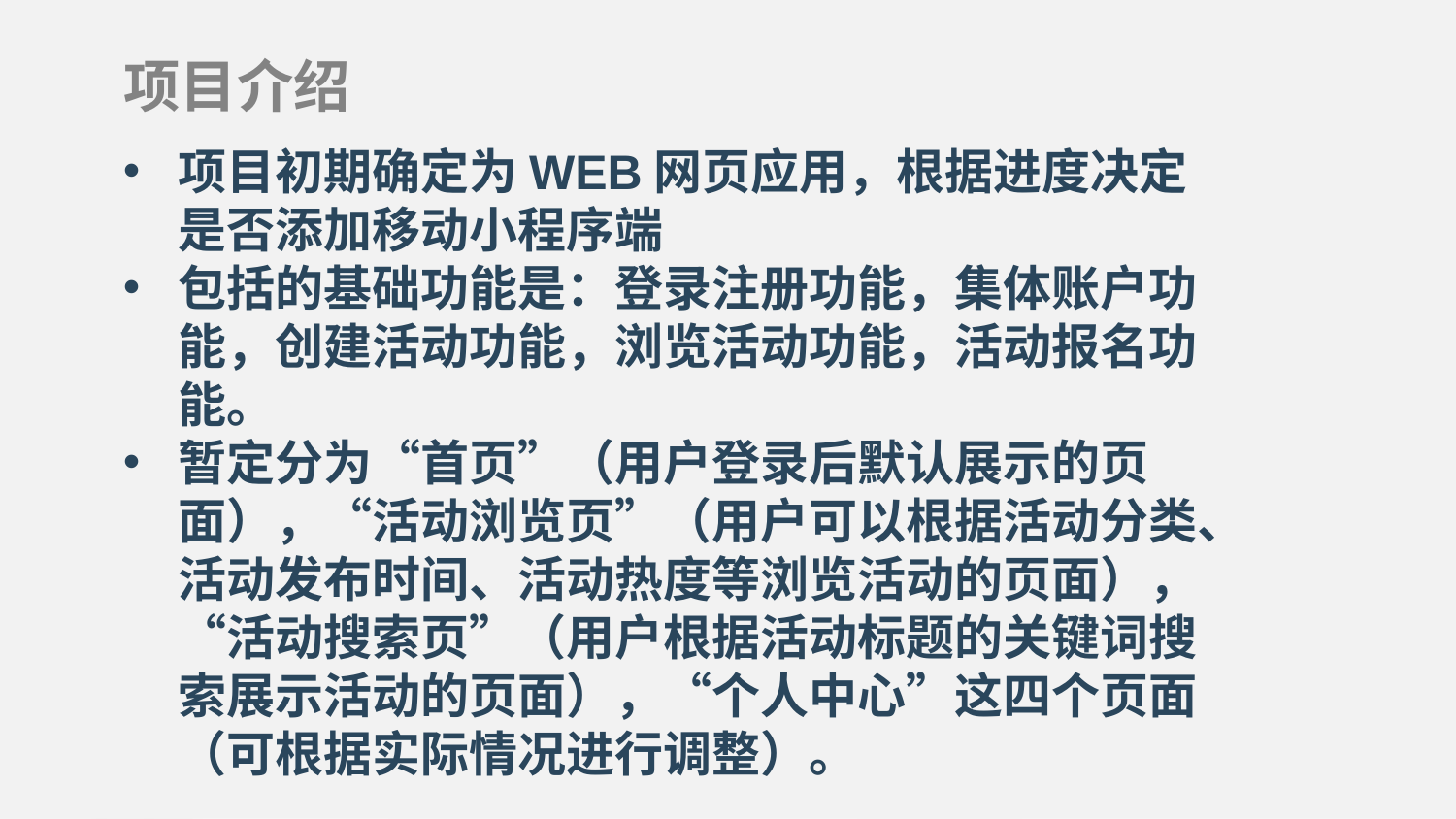

项目介绍
项目初期确定为WEB网页应用，根据进度决定是否添加移动小程序端
包括的基础功能是：登录注册功能，集体账户功能，创建活动功能，浏览活动功能，活动报名功能。
暂定分为“首页”（用户登录后默认展示的页面），“活动浏览页”（用户可以根据活动分类、活动发布时间、活动热度等浏览活动的页面），“活动搜索页”（用户根据活动标题的关键词搜索展示活动的页面），“个人中心”这四个页面（可根据实际情况进行调整）。